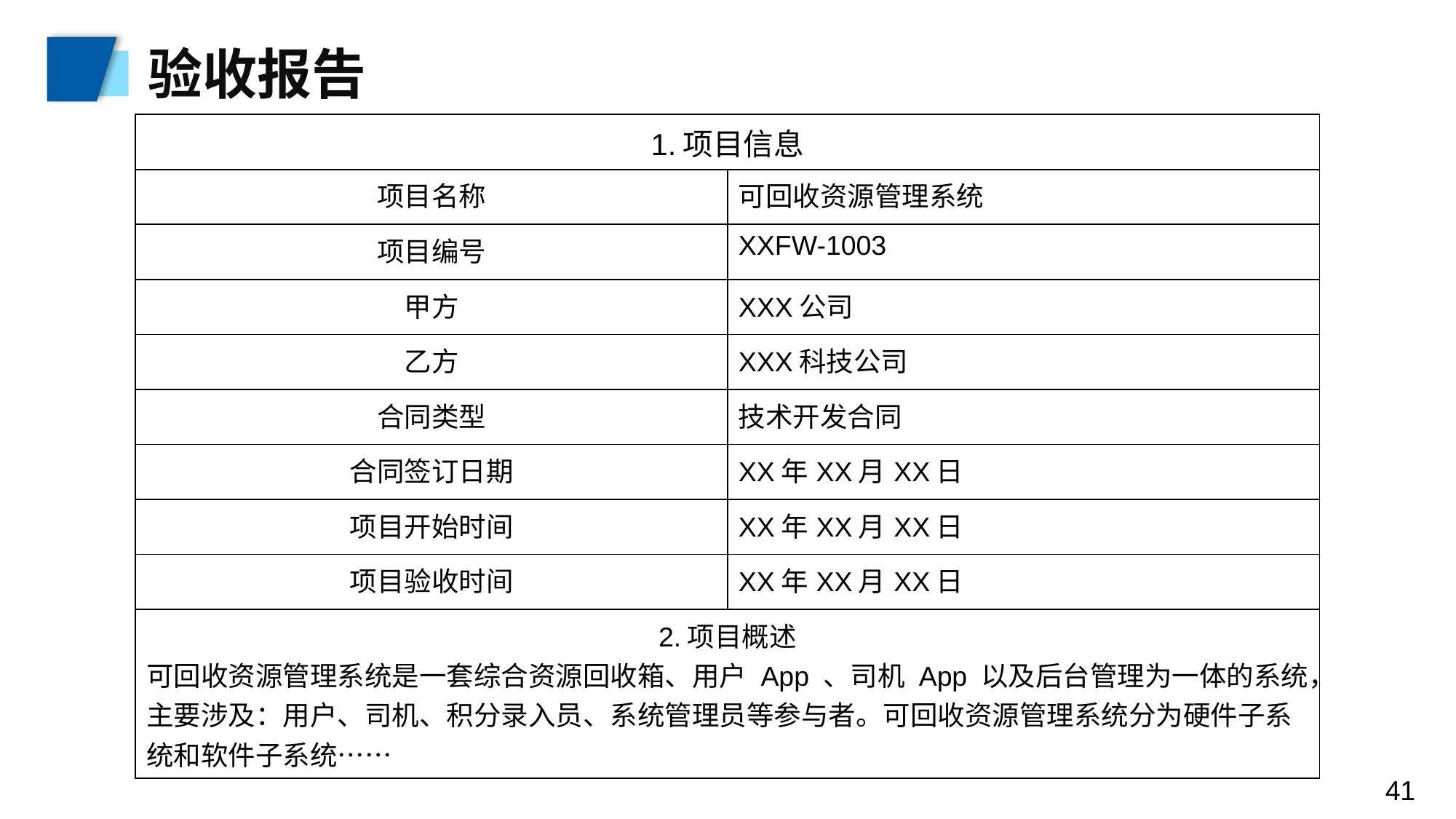

验收报告
| 1.项目信息 |  |
| --- | --- |
| 项目名称 | 可回收资源管理系统 |
| 项目编号 | XXFW-1003 |
| 甲方 | XXX公司 |
| 乙方 | XXX科技公司 |
| 合同类型 | 技术开发合同 |
| 合同签订日期 | XX年XX月XX日 |
| 项目开始时间 | XX年XX月XX日 |
| 项目验收时间 | XX年XX月XX日 |
| 2.项目概述 可回收资源管理系统是一套综合资源回收箱、用户 App 、司机 App 以及后台管理为一体的系统，主要涉及：用户、司机、积分录入员、系统管理员等参与者。可回收资源管理系统分为硬件子系统和软件子系统…… |  |

41